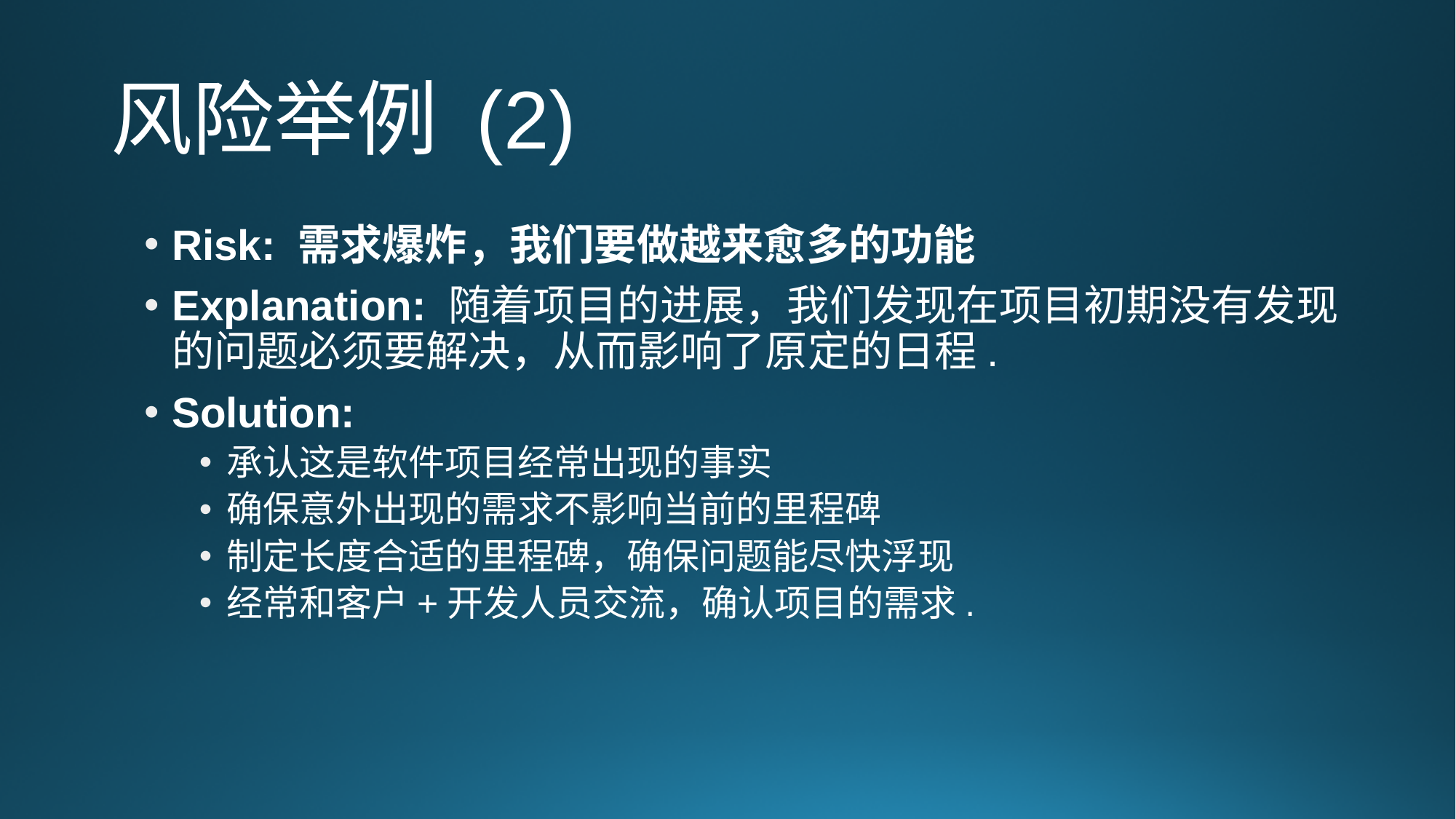

# 风险举例 (2)
Risk: 需求爆炸，我们要做越来愈多的功能
Explanation: 随着项目的进展，我们发现在项目初期没有发现的问题必须要解决，从而影响了原定的日程.
Solution:
承认这是软件项目经常出现的事实
确保意外出现的需求不影响当前的里程碑
制定长度合适的里程碑，确保问题能尽快浮现
经常和客户+开发人员交流，确认项目的需求.